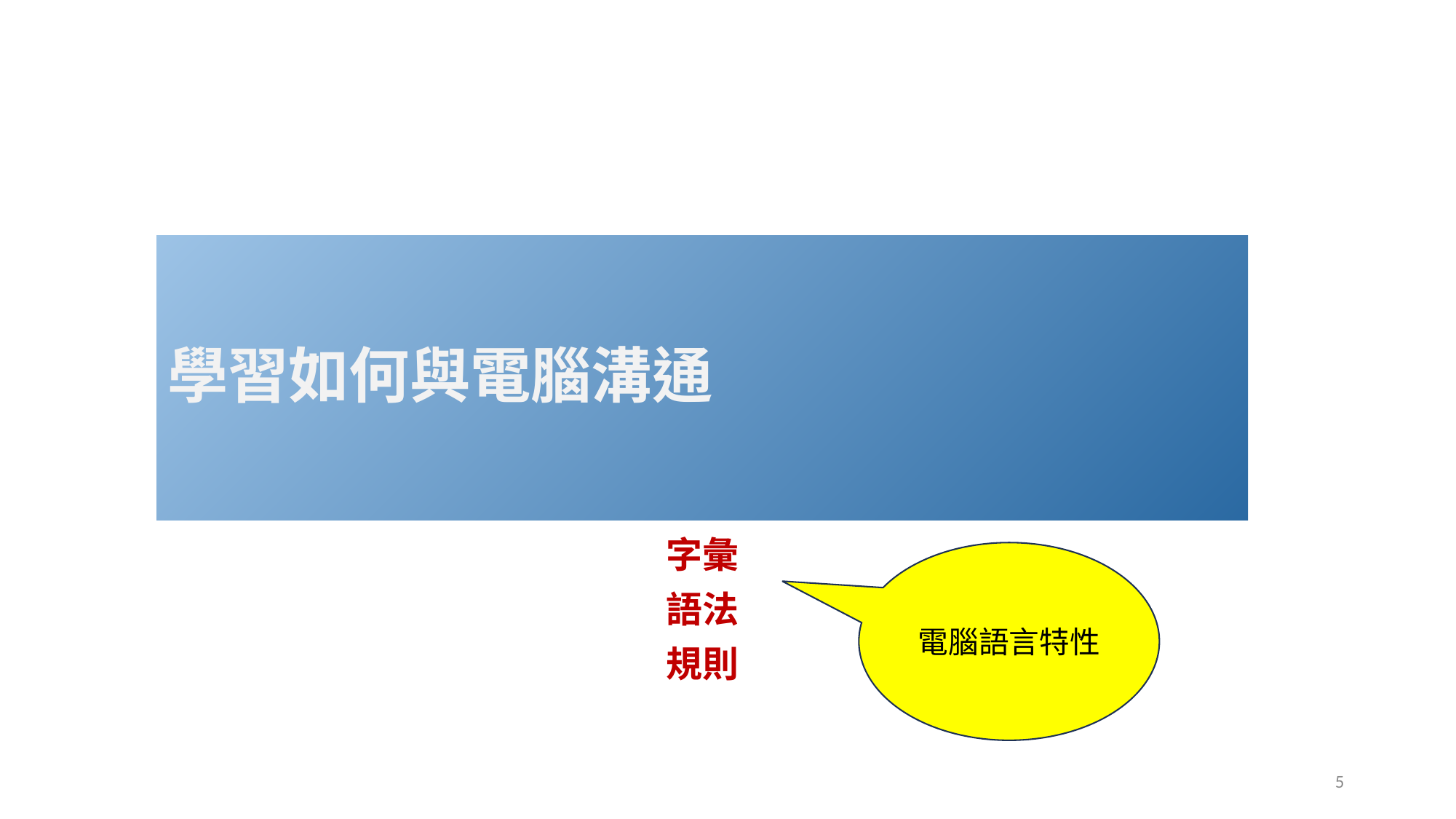

# 學習如何與電腦溝通
字彙
語法
規則
電腦語言特性
5